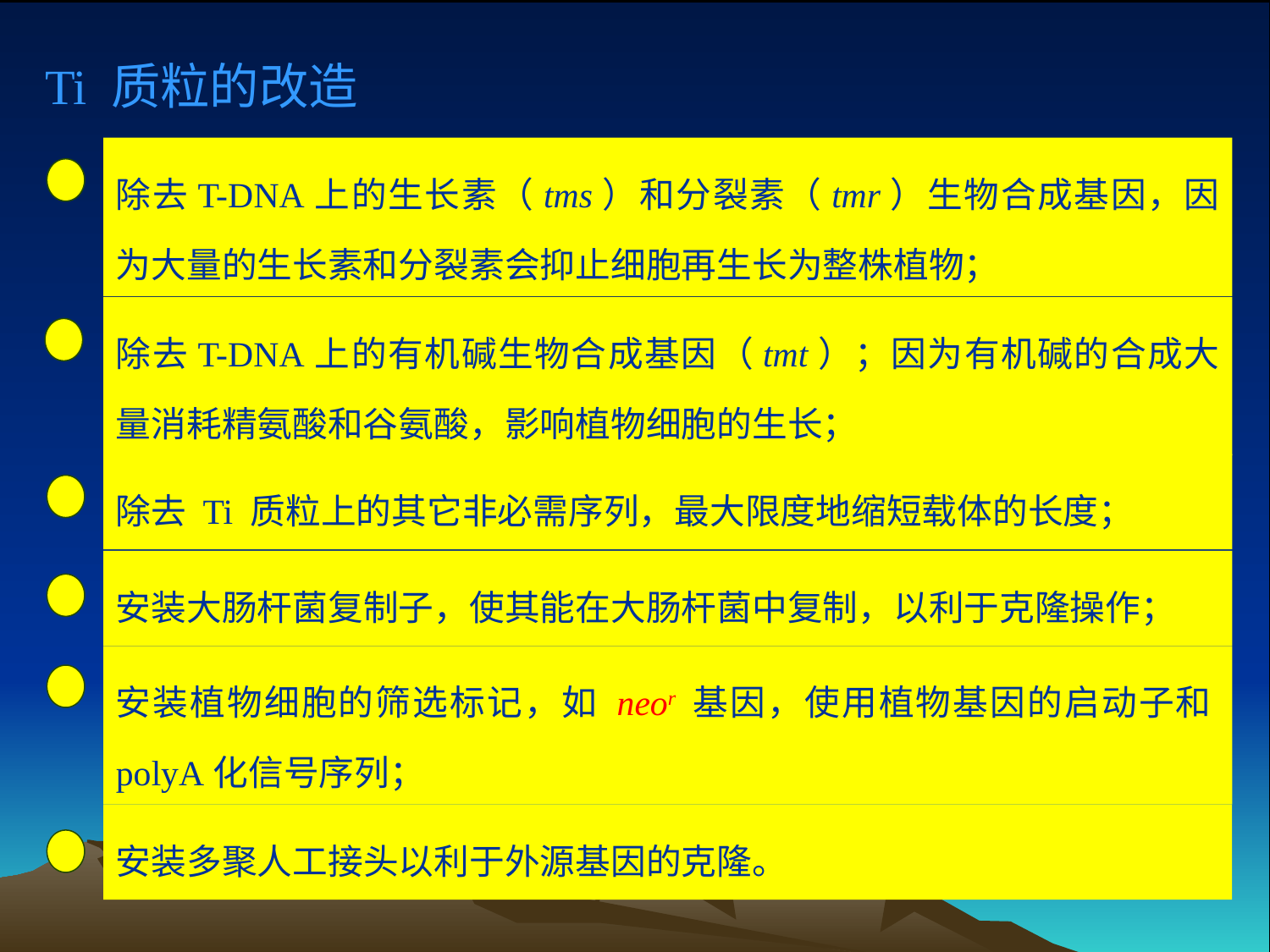

Ti 质粒的改造
除去T-DNA上的生长素（tms）和分裂素（tmr）生物合成基因，因为大量的生长素和分裂素会抑止细胞再生长为整株植物；

除去T-DNA上的有机碱生物合成基因（tmt）；因为有机碱的合成大量消耗精氨酸和谷氨酸，影响植物细胞的生长；

除去 Ti 质粒上的其它非必需序列，最大限度地缩短载体的长度；

安装大肠杆菌复制子，使其能在大肠杆菌中复制，以利于克隆操作；

安装植物细胞的筛选标记，如 neor 基因，使用植物基因的启动子和polyA化信号序列；

安装多聚人工接头以利于外源基因的克隆。